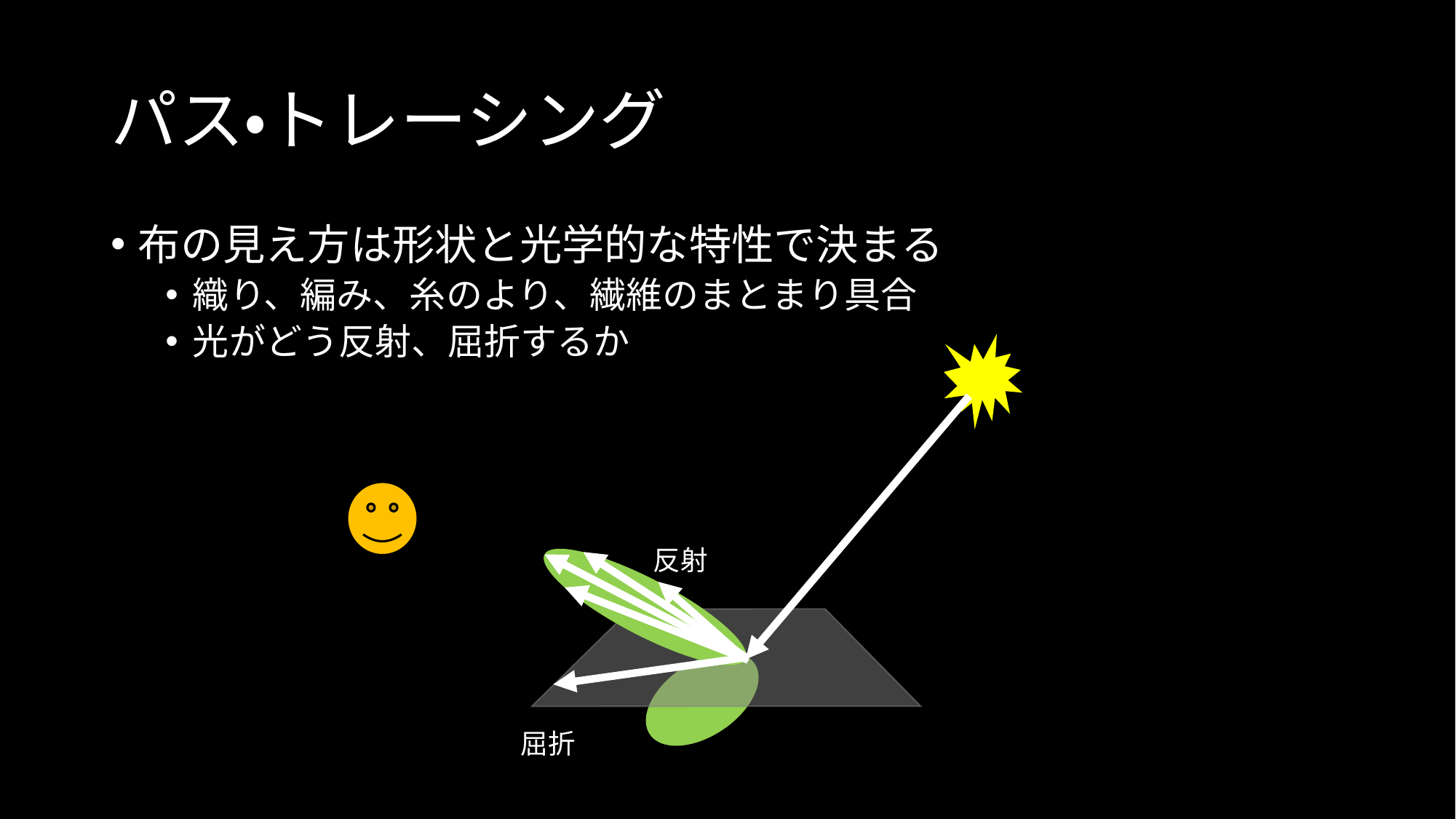

# パス・トレーシング
布の見え方は形状と光学的な特性で決まる
織り、編み、糸のより、繊維のまとまり具合
光がどう反射、屈折するか

反射

屈折